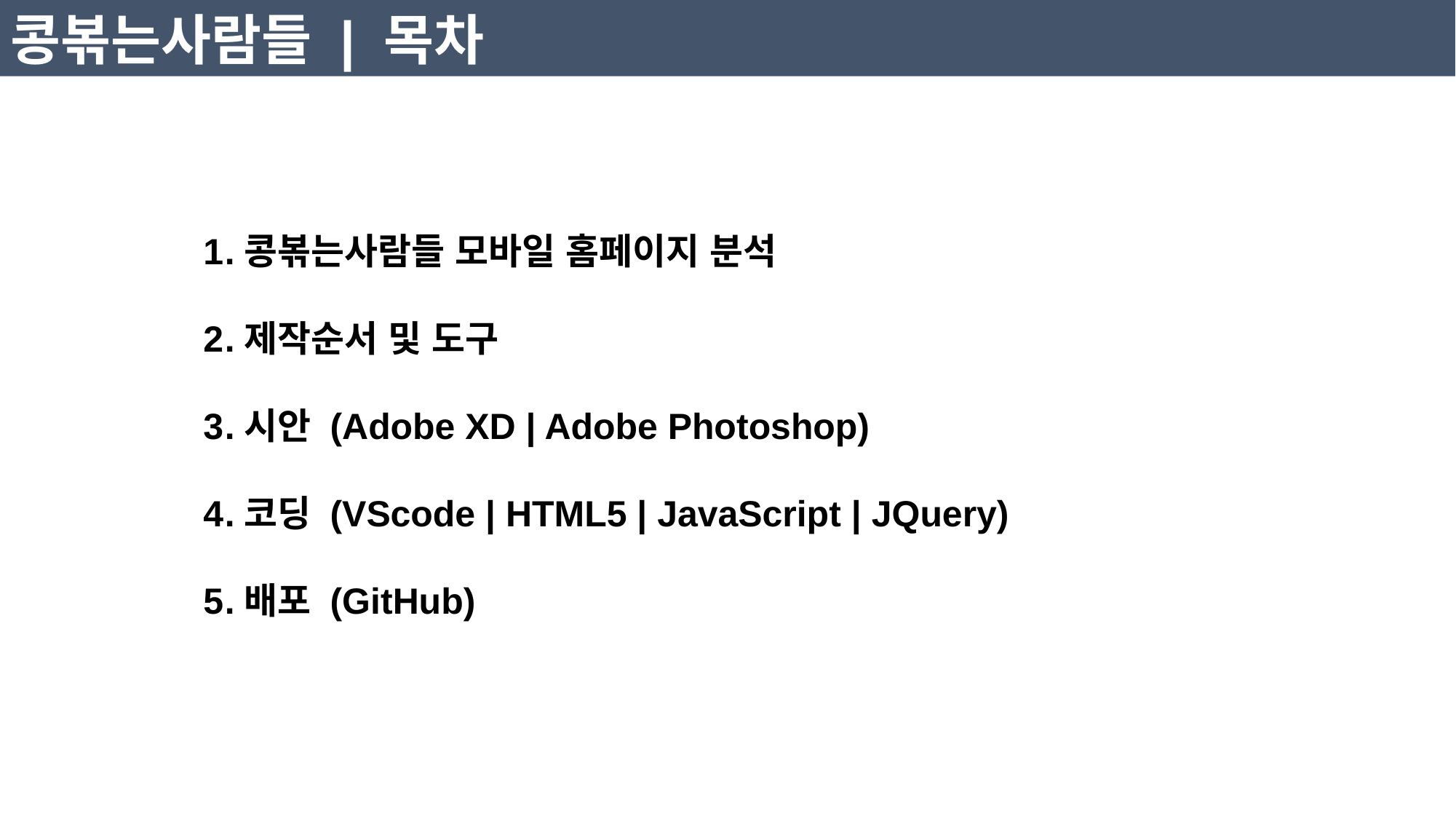

콩볶는사람들 | 목차
콩볶는사람들 모바일 홈페이지 분석
제작순서 및 도구
시안 (Adobe XD | Adobe Photoshop)
코딩 (VScode | HTML5 | JavaScript | JQuery)
배포 (GitHub)